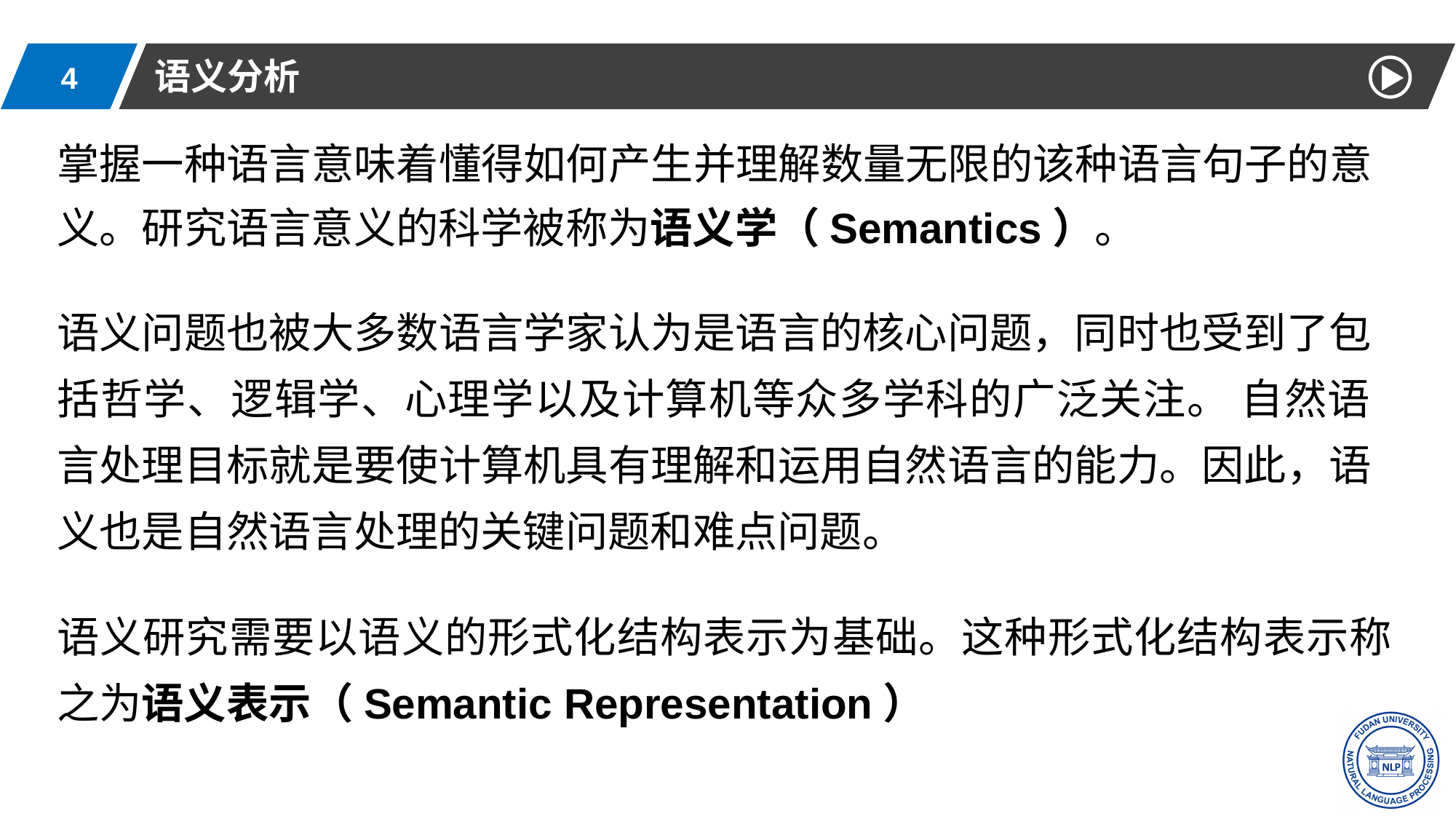

语义分析
4

掌握一种语言意味着懂得如何产生并理解数量无限的该种语言句子的意义。研究语言意义的科学被称为语义学（Semantics）。
语义问题也被大多数语言学家认为是语言的核心问题，同时也受到了包括哲学、逻辑学、心理学以及计算机等众多学科的广泛关注。 自然语言处理目标就是要使计算机具有理解和运用自然语言的能力。因此，语义也是自然语言处理的关键问题和难点问题。
语义研究需要以语义的形式化结构表示为基础。这种形式化结构表示称之为语义表示（Semantic Representation）
4